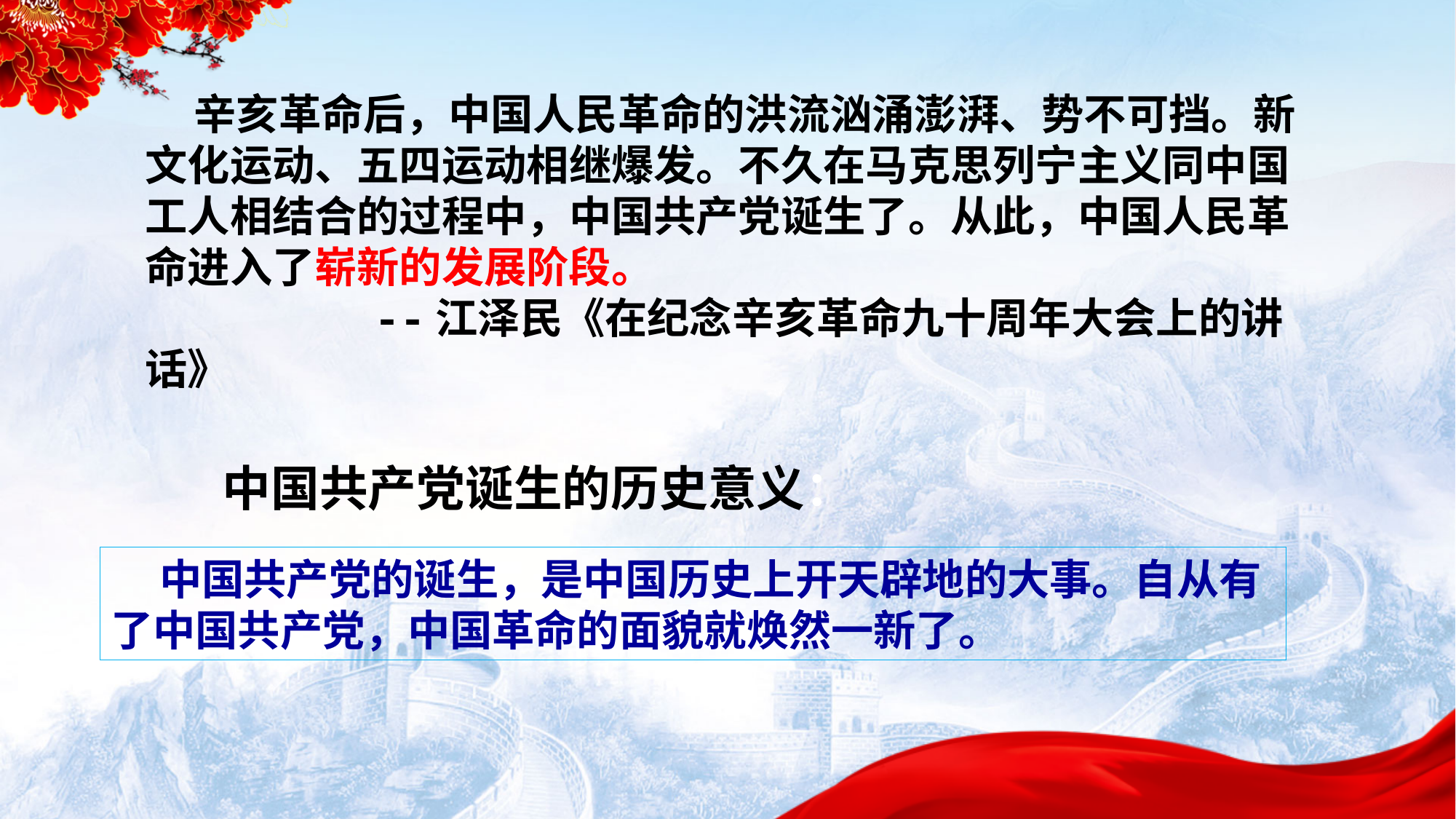

辛亥革命后，中国人民革命的洪流汹涌澎湃、势不可挡。新文化运动、五四运动相继爆发。不久在马克思列宁主义同中国工人相结合的过程中，中国共产党诞生了。从此，中国人民革命进入了崭新的发展阶段。
         --江泽民《在纪念辛亥革命九十周年大会上的讲话》

中国共产党诞生的历史意义：
    中国共产党的诞生，是中国历史上开天辟地的大事。自从有了中国共产党，中国革命的面貌就焕然一新了。